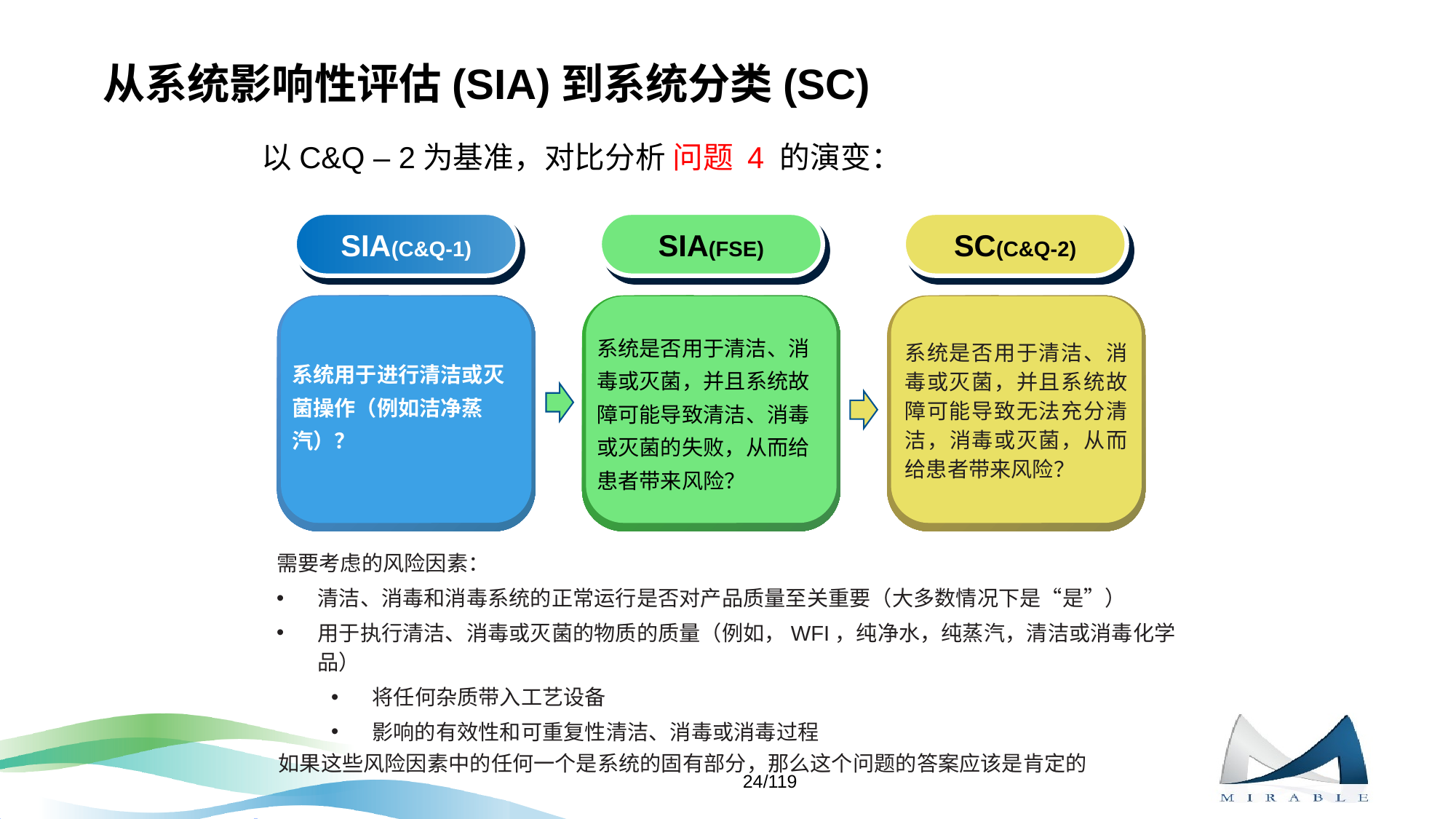

# 从系统影响性评估(SIA)到系统分类(SC)
以C&Q – 2为基准，对比分析 问题 4 的演变：
SIA(C&Q-1)
SIA(FSE)
SC(C&Q-2)

系统用于进行清洁或灭菌操作（例如洁净蒸汽）？

系统是否用于清洁、消毒或灭菌，并且系统故障可能导致清洁、消毒或灭菌的失败，从而给患者带来风险？

系统是否用于清洁、消毒或灭菌，并且系统故障可能导致无法充分清洁，消毒或灭菌，从而给患者带来风险？

需要考虑的风险因素：
清洁、消毒和消毒系统的正常运行是否对产品质量至关重要（大多数情况下是“是”）
用于执行清洁、消毒或灭菌的物质的质量（例如，WFI，纯净水，纯蒸汽，清洁或消毒化学品）
将任何杂质带入工艺设备
影响的有效性和可重复性清洁、消毒或消毒过程
如果这些风险因素中的任何一个是系统的固有部分，那么这个问题的答案应该是肯定的
24/119